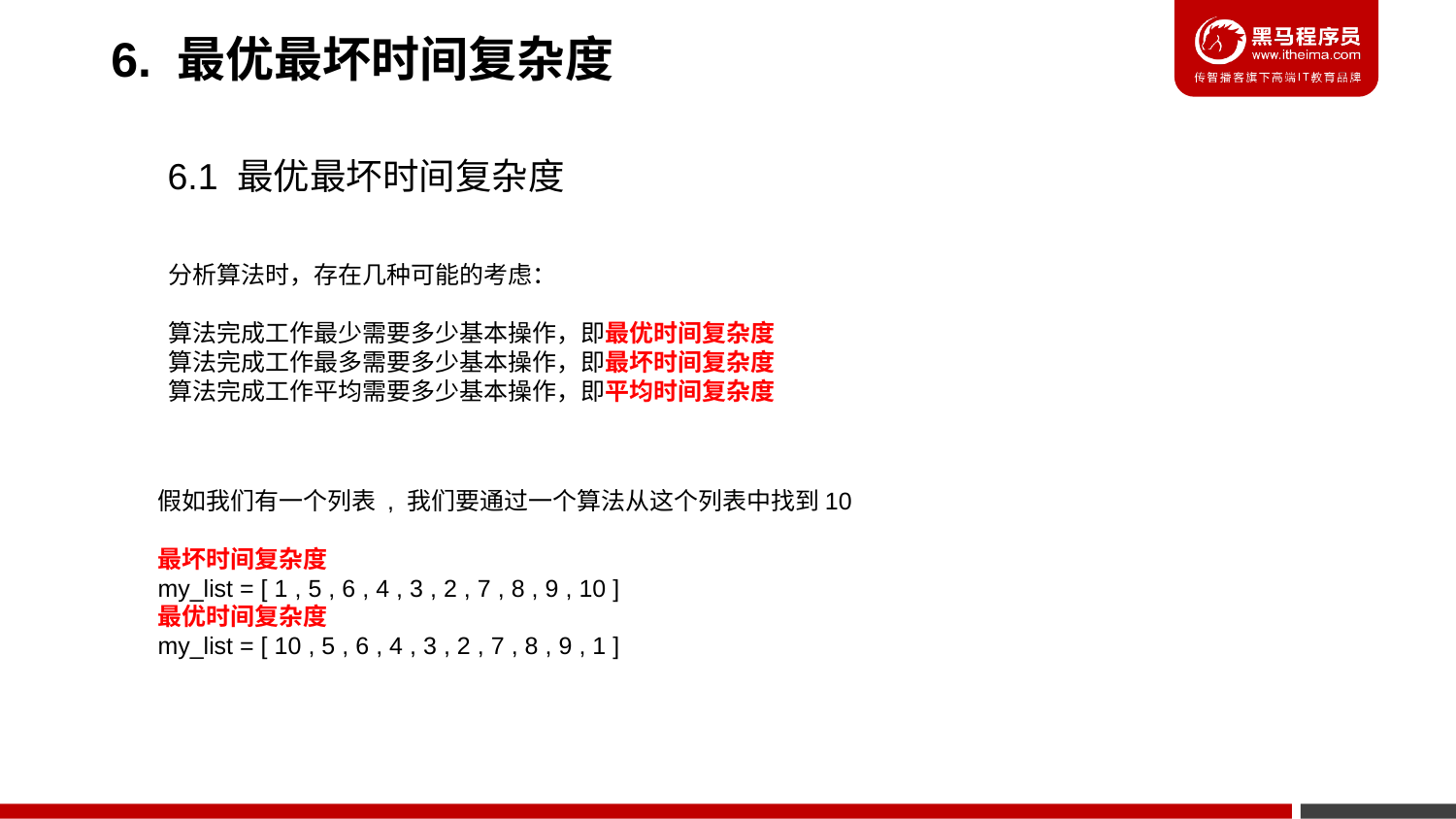

6. 最优最坏时间复杂度
6.1 最优最坏时间复杂度

分析算法时，存在几种可能的考虑：

算法完成工作最少需要多少基本操作，即最优时间复杂度
算法完成工作最多需要多少基本操作，即最坏时间复杂度
算法完成工作平均需要多少基本操作，即平均时间复杂度

假如我们有一个列表 , 我们要通过一个算法从这个列表中找到10

最坏时间复杂度
my_list = [ 1 , 5 , 6 , 4 , 3 , 2 , 7 , 8 , 9 , 10 ]
最优时间复杂度
my_list = [ 10 , 5 , 6 , 4 , 3 , 2 , 7 , 8 , 9 , 1 ]